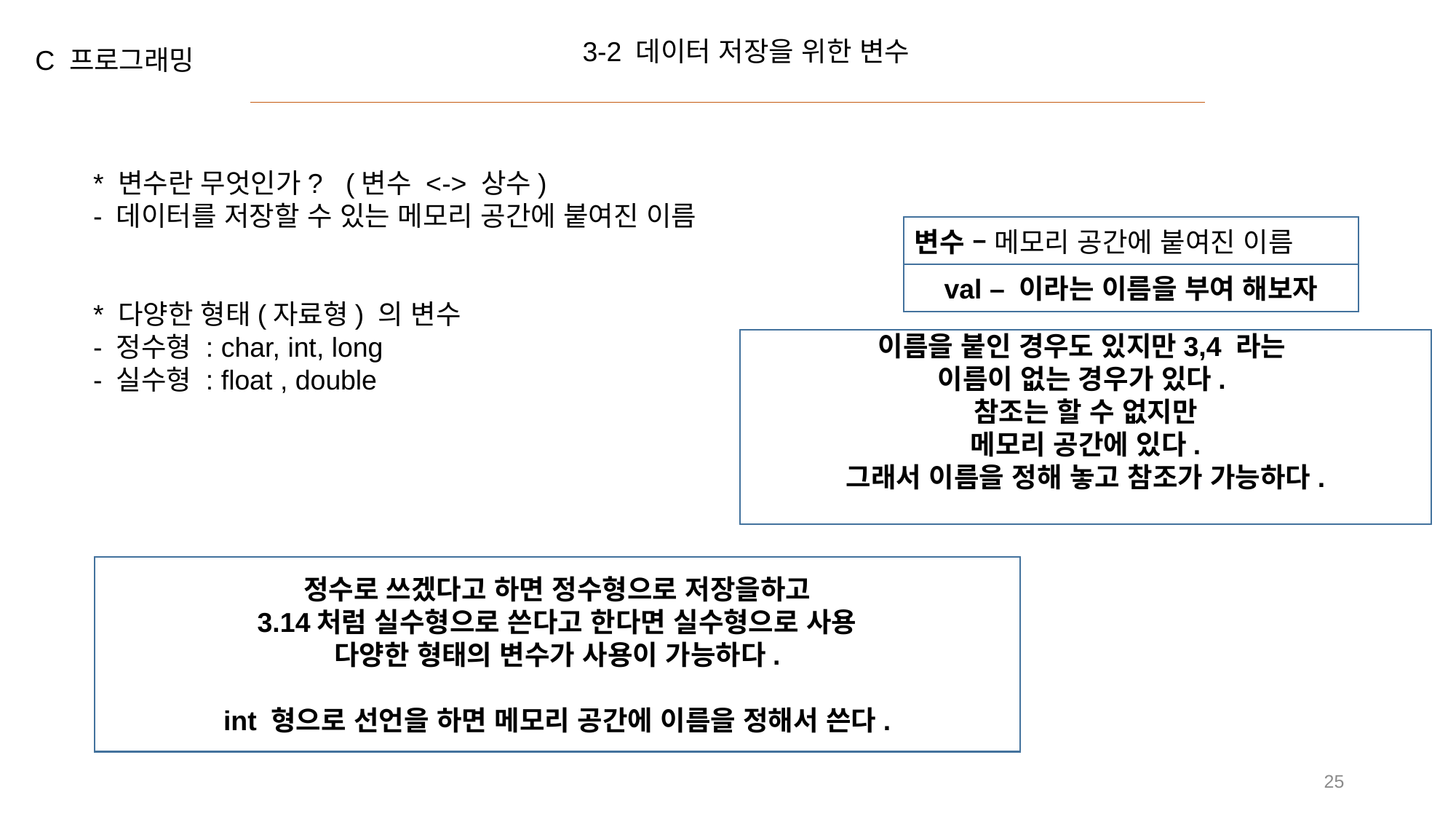

3-2 데이터 저장을 위한 변수
C 프로그래밍
* 변수란 무엇인가?   (변수 <-> 상수)
- 데이터를 저장할 수 있는 메모리 공간에 붙여진 이름

* 다양한 형태(자료형) 의 변수
- 정수형 : char, int, long
- 실수형 : float , double
변수 – 메모리 공간에 붙여진 이름
val – 이라는 이름을 부여 해보자
이름을 붙인 경우도 있지만3,4 라는
이름이 없는 경우가 있다.
참조는 할 수 없지만
메모리 공간에 있다.
그래서 이름을 정해 놓고 참조가 가능하다.

정수로 쓰겠다고 하면 정수형으로 저장을하고
3.14처럼 실수형으로 쓴다고 한다면 실수형으로 사용
다양한 형태의 변수가 사용이 가능하다.

int 형으로 선언을 하면 메모리 공간에 이름을 정해서 쓴다.
25